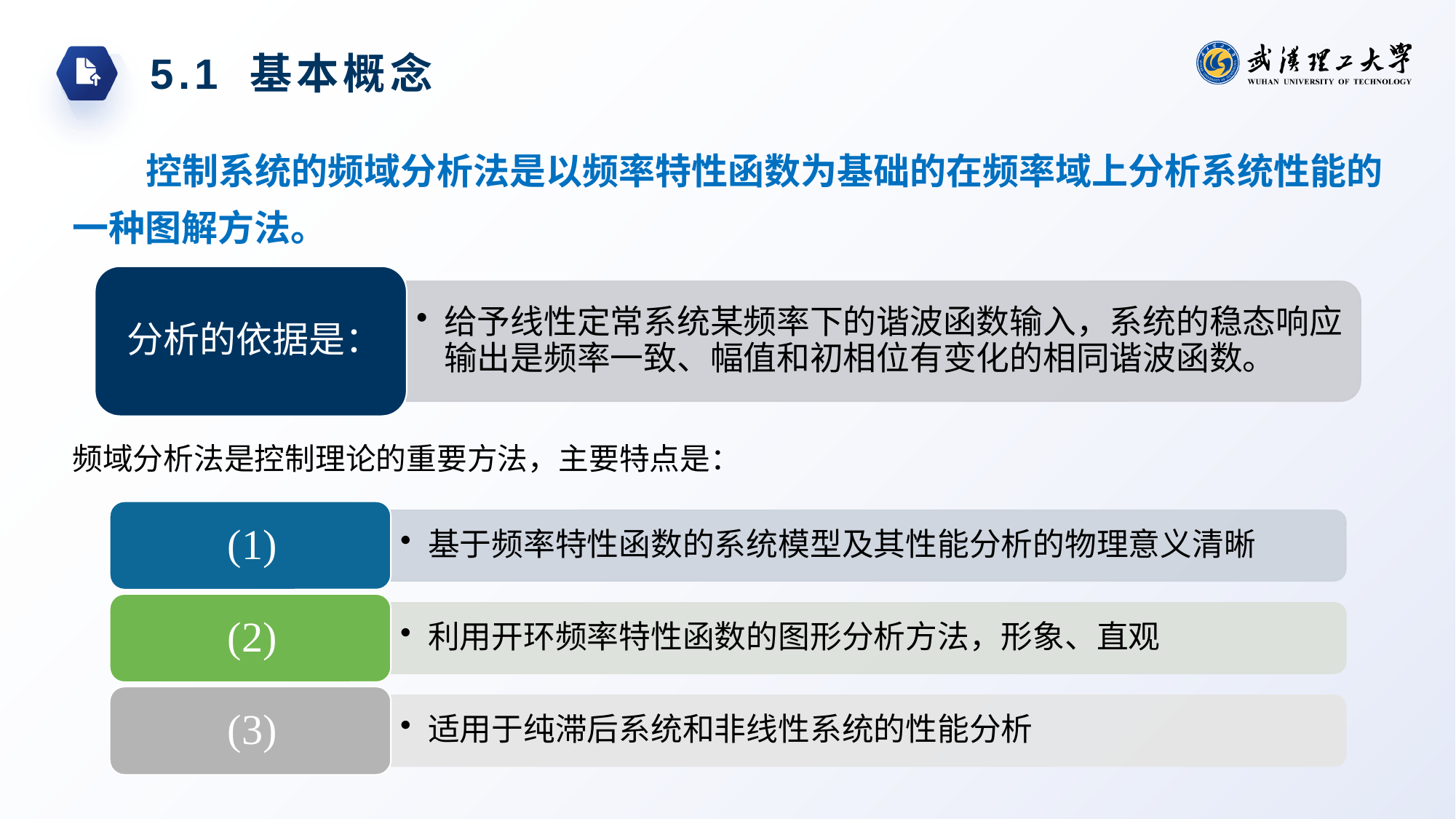

5.1 基本概念
控制系统的频域分析法是以频率特性函数为基础的在频率域上分析系统性能的一种图解方法。
给予线性定常系统某频率下的谐波函数输入，系统的稳态响应输出是频率一致、幅值和初相位有变化的相同谐波函数。
分析的依据是：
频域分析法是控制理论的重要方法，主要特点是：
基于频率特性函数的系统模型及其性能分析的物理意义清晰
(1)
利用开环频率特性函数的图形分析方法，形象、直观
(2)
适用于纯滞后系统和非线性系统的性能分析
(3)